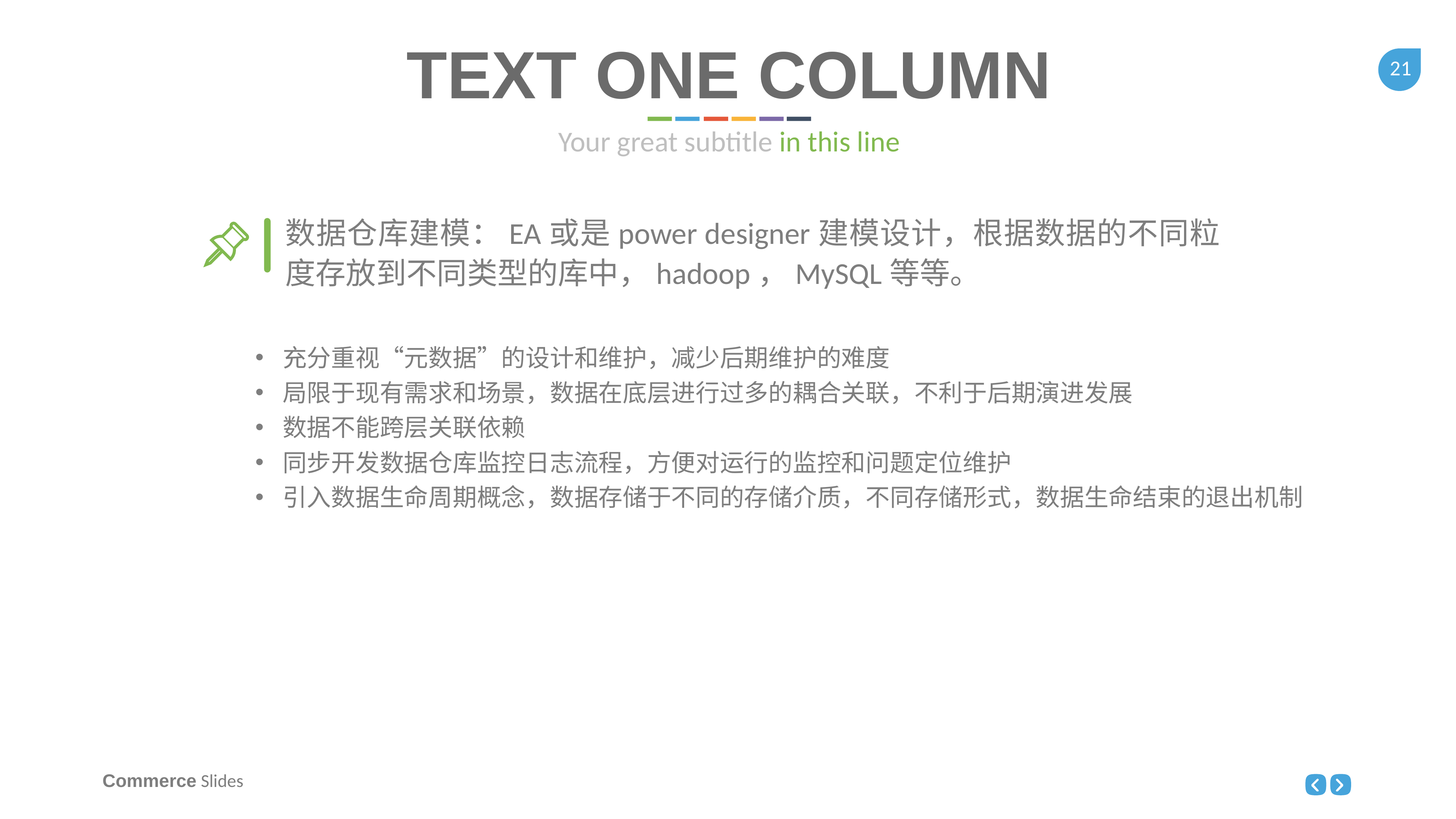

TEXT ONE COLUMN

Your great subtitle in this line
数据仓库建模：EA或是power designer建模设计，根据数据的不同粒度存放到不同类型的库中，hadoop，MySQL等等。

充分重视“元数据”的设计和维护，减少后期维护的难度
局限于现有需求和场景，数据在底层进行过多的耦合关联，不利于后期演进发展
数据不能跨层关联依赖
同步开发数据仓库监控日志流程，方便对运行的监控和问题定位维护
引入数据生命周期概念，数据存储于不同的存储介质，不同存储形式，数据生命结束的退出机制